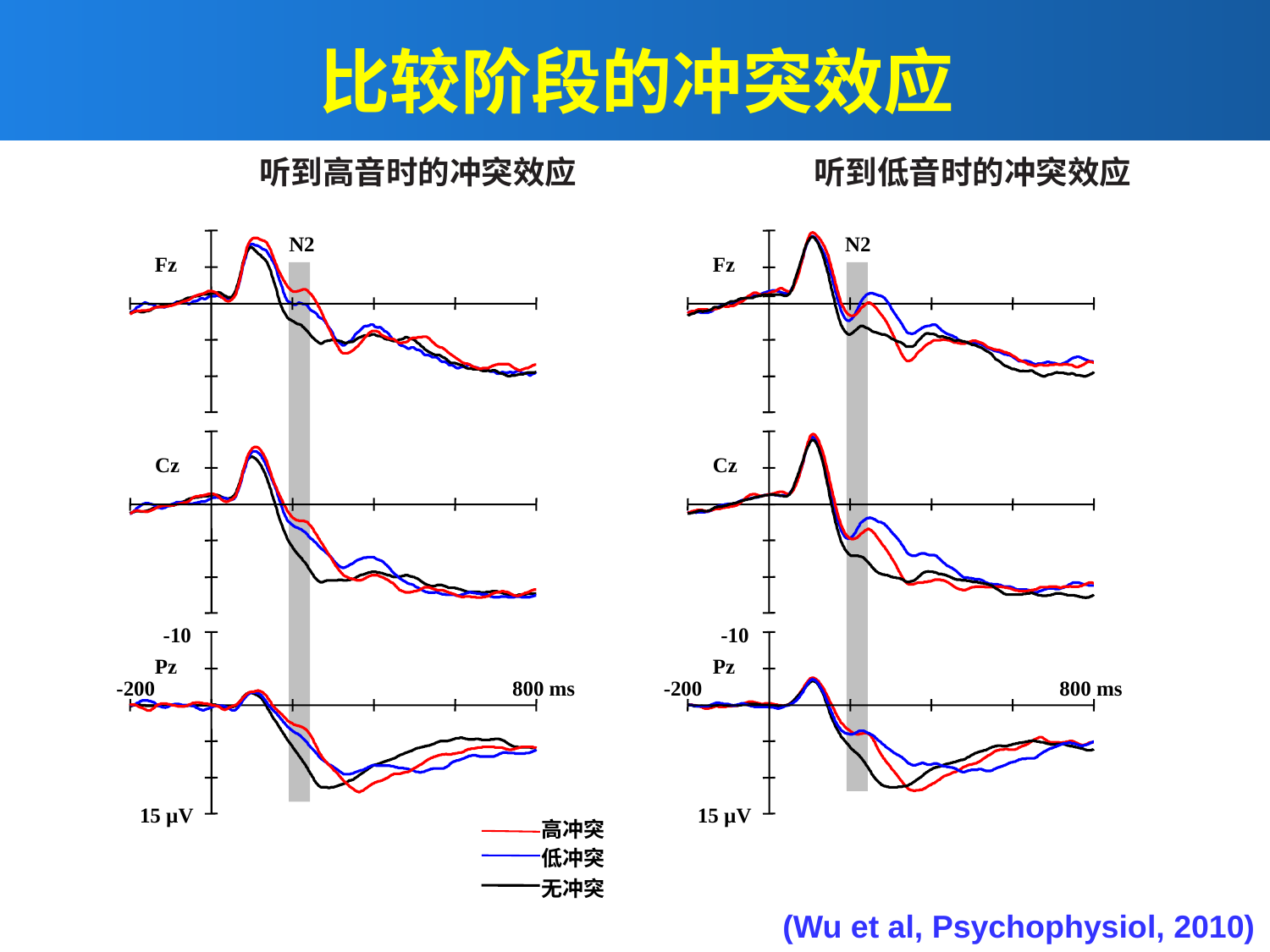

# 比较阶段的冲突效应
听到高音时的冲突效应
听到低音时的冲突效应

N2

Fz

Cz

-10

Pz

-200
800 ms

15 µV

N2

Fz

Cz

-10

Pz

-200
800 ms

15 µV

高冲突

低冲突

无冲突

(Wu et al, Psychophysiol, 2010)